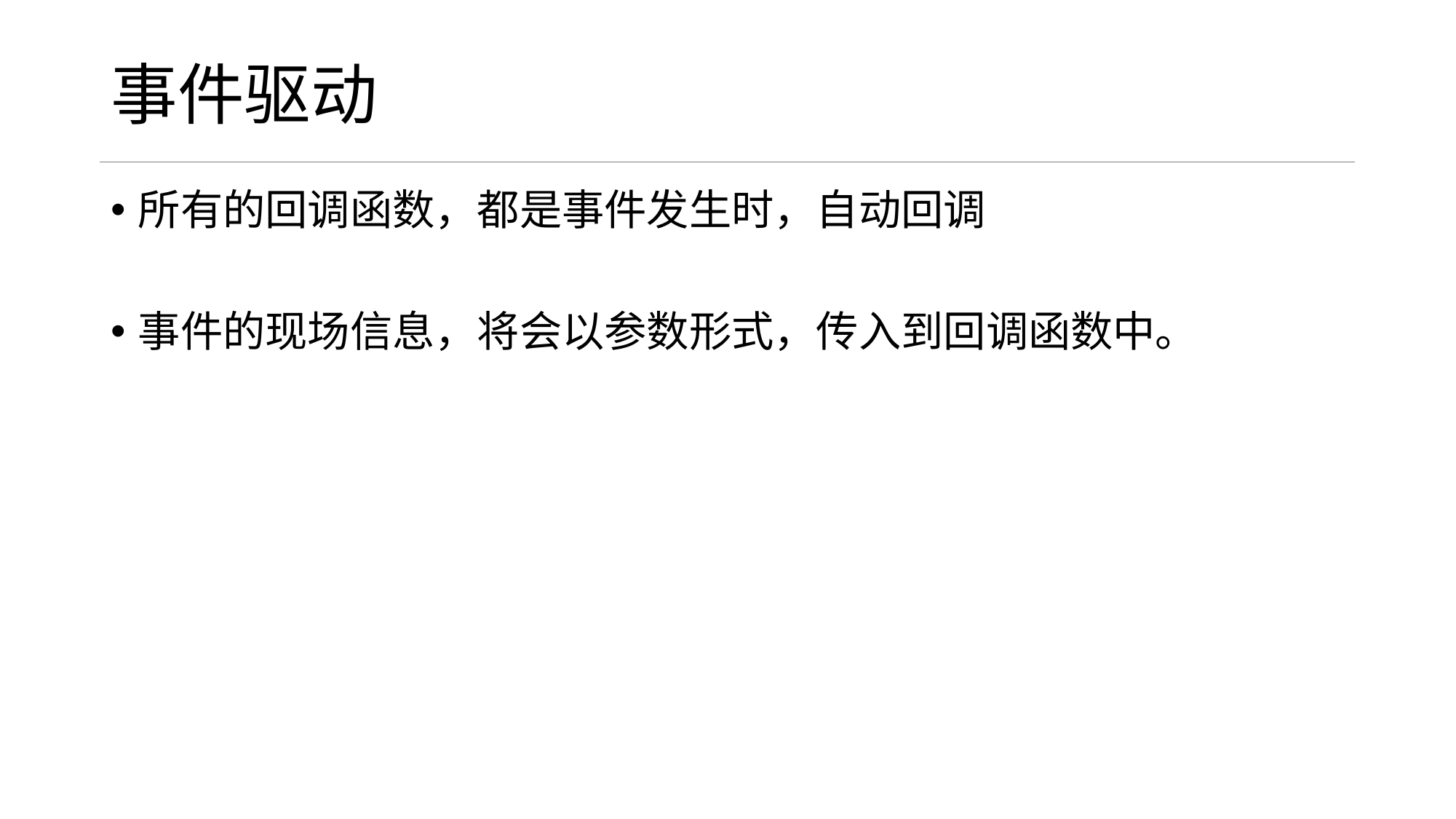

# 事件驱动
所有的回调函数，都是事件发生时，自动回调

事件的现场信息，将会以参数形式，传入到回调函数中。